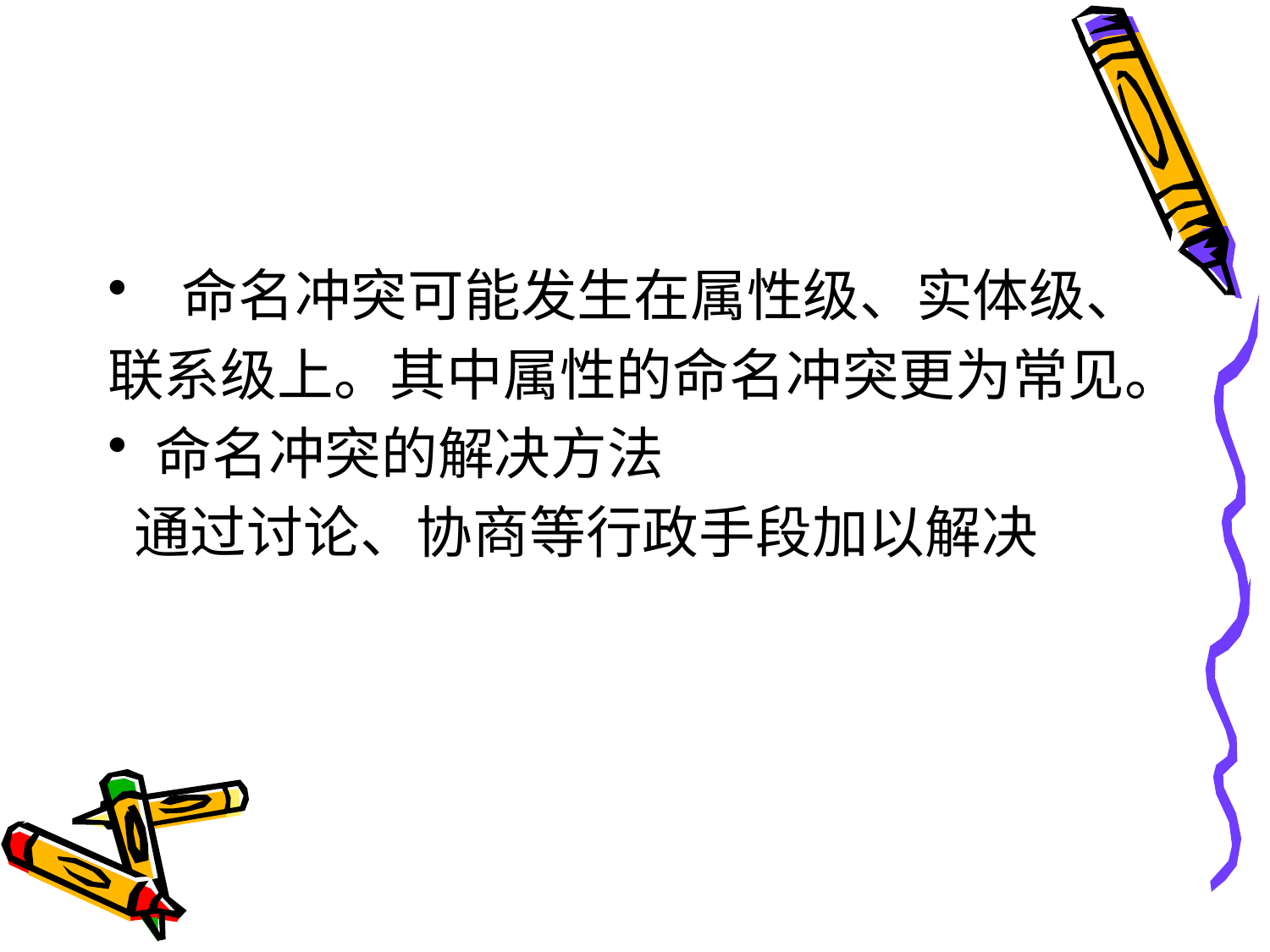

#
 命名冲突可能发生在属性级、实体级、
联系级上。其中属性的命名冲突更为常见。
命名冲突的解决方法
 通过讨论、协商等行政手段加以解决